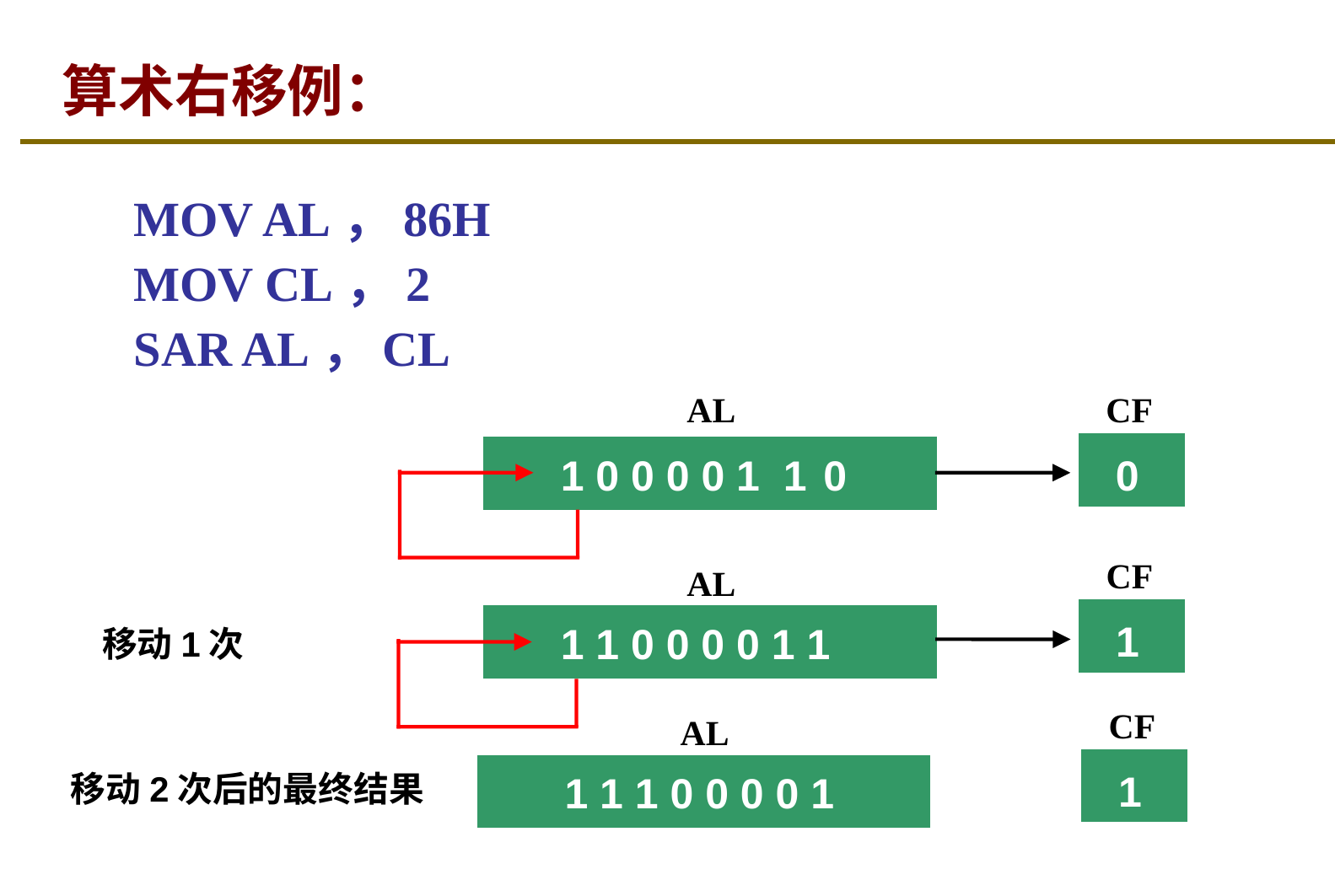

# 算术右移例：
MOV AL，86H
MOV CL，2
SAR AL，CL
AL
CF

1 0 0 0 0 1
1
0
0

CF
AL

1
1 1 0 0 0 0 1 1
移动1次

CF
AL

1
1 1 1 0 0 0 0 1
移动2次后的最终结果